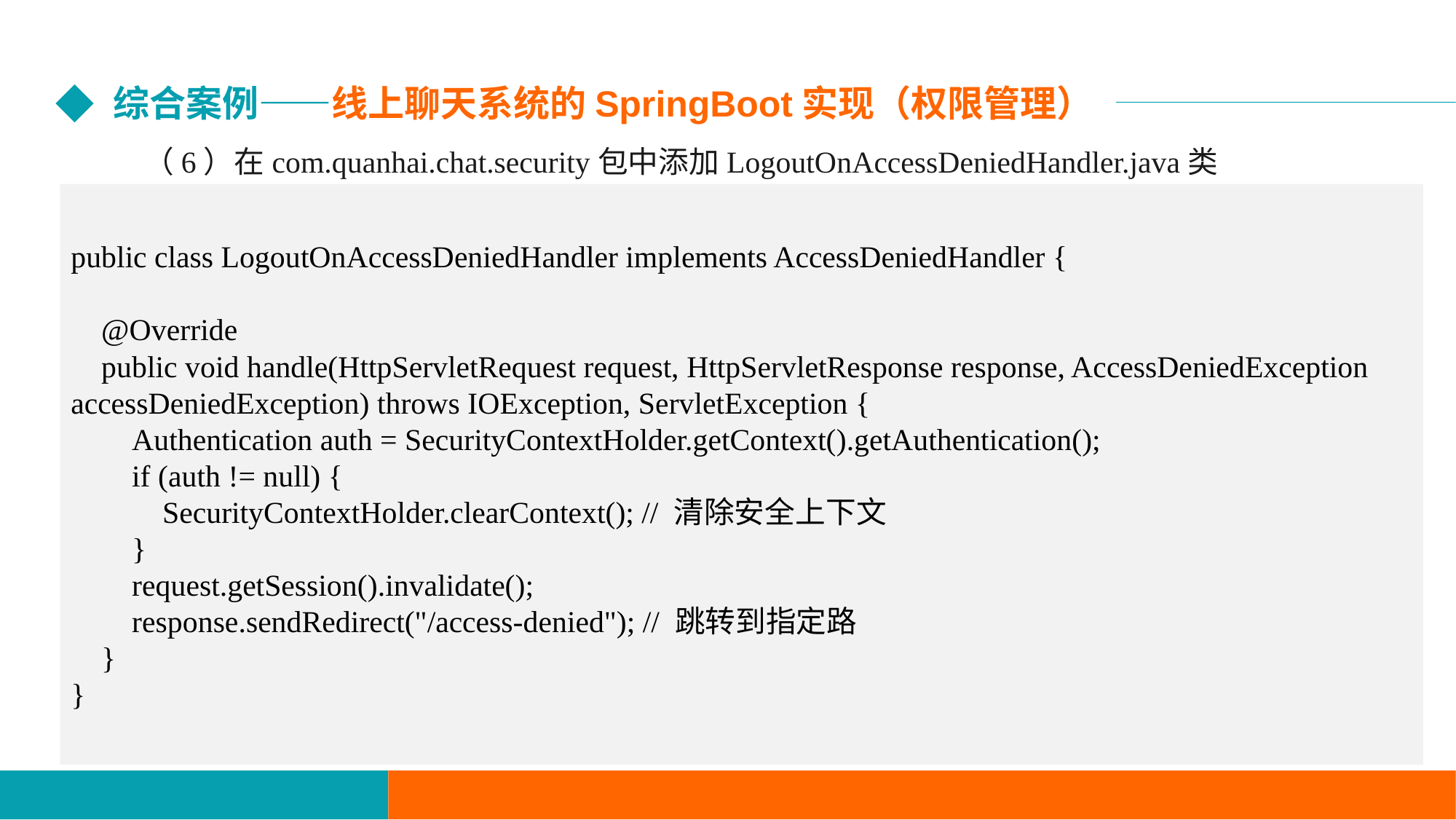

综合案例——线上聊天系统的SpringBoot实现（权限管理）
（6）在com.quanhai.chat.security包中添加LogoutOnAccessDeniedHandler.java类

public class LogoutOnAccessDeniedHandler implements AccessDeniedHandler {

    @Override
    public void handle(HttpServletRequest request, HttpServletResponse response, AccessDeniedException accessDeniedException) throws IOException, ServletException {
        Authentication auth = SecurityContextHolder.getContext().getAuthentication();
        if (auth != null) {
            SecurityContextHolder.clearContext(); // 清除安全上下文
        }
        request.getSession().invalidate();
        response.sendRedirect("/access-denied"); // 跳转到指定路
    }
}